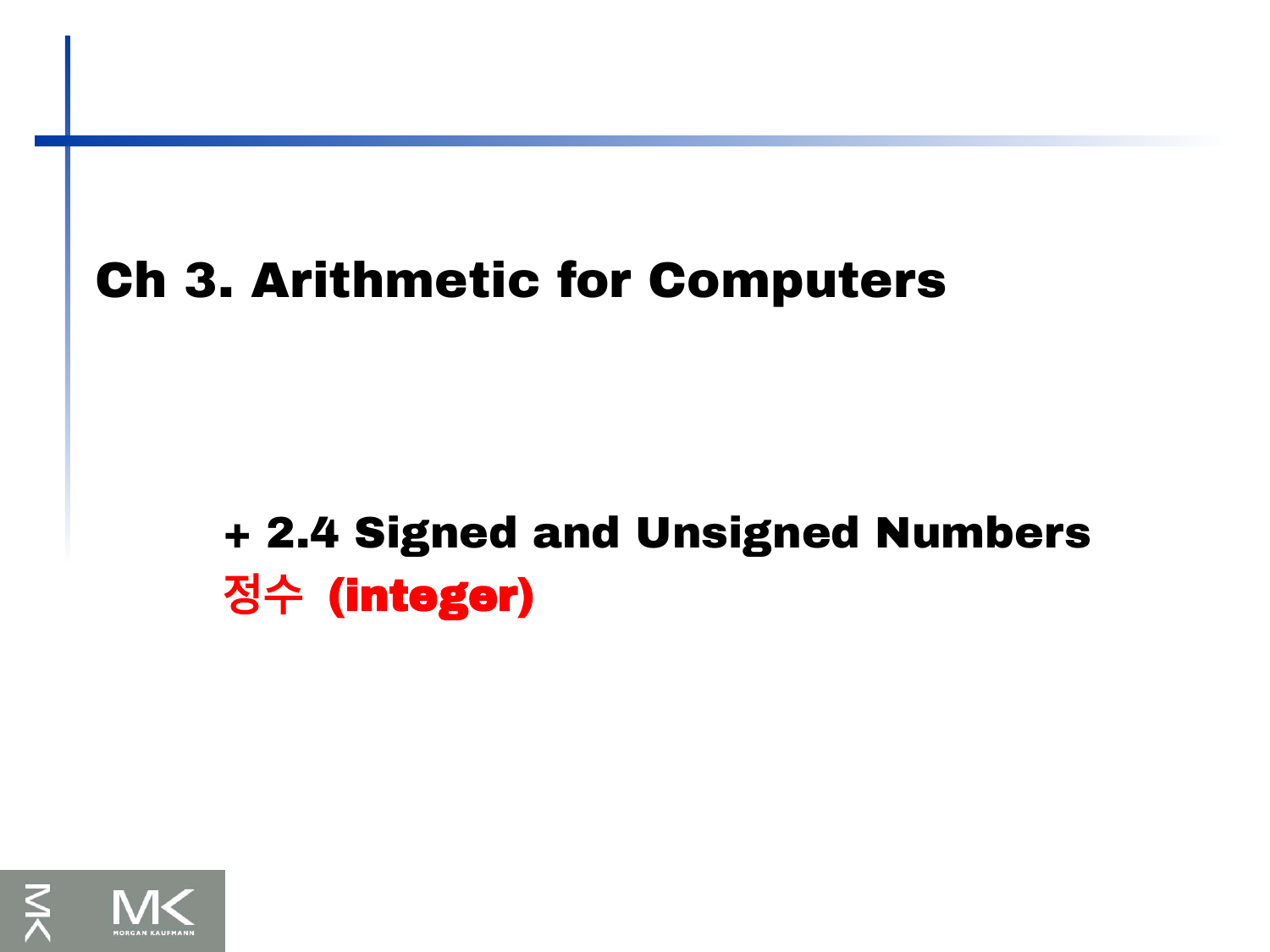

Ch 3. Arithmetic for Computers
+ 2.4 Signed and Unsigned Numbers
정수 (integer)